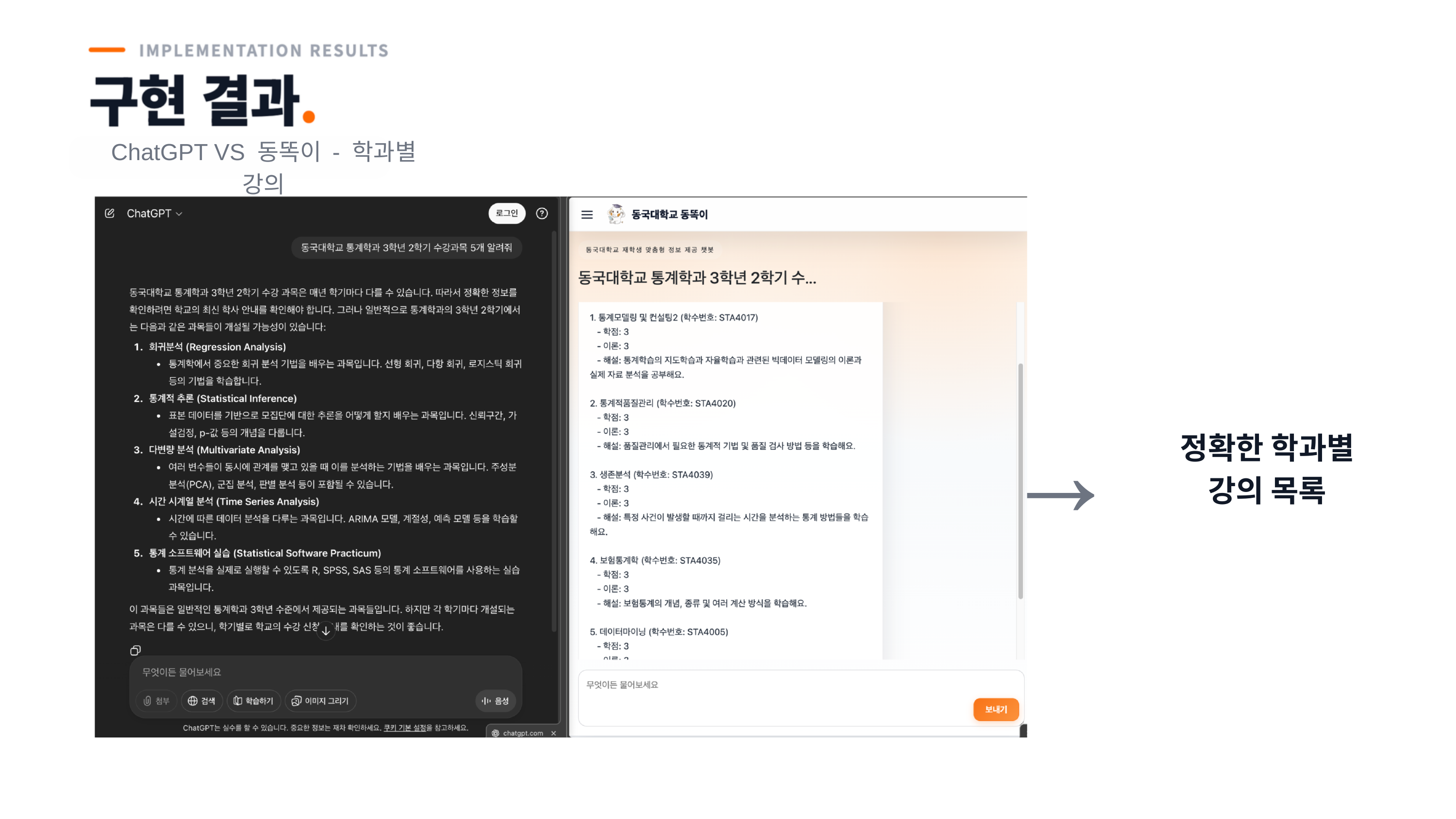

ChatGPT VS 동똑이 - 학과별 강의

→
정확한 학과별
강의 목록